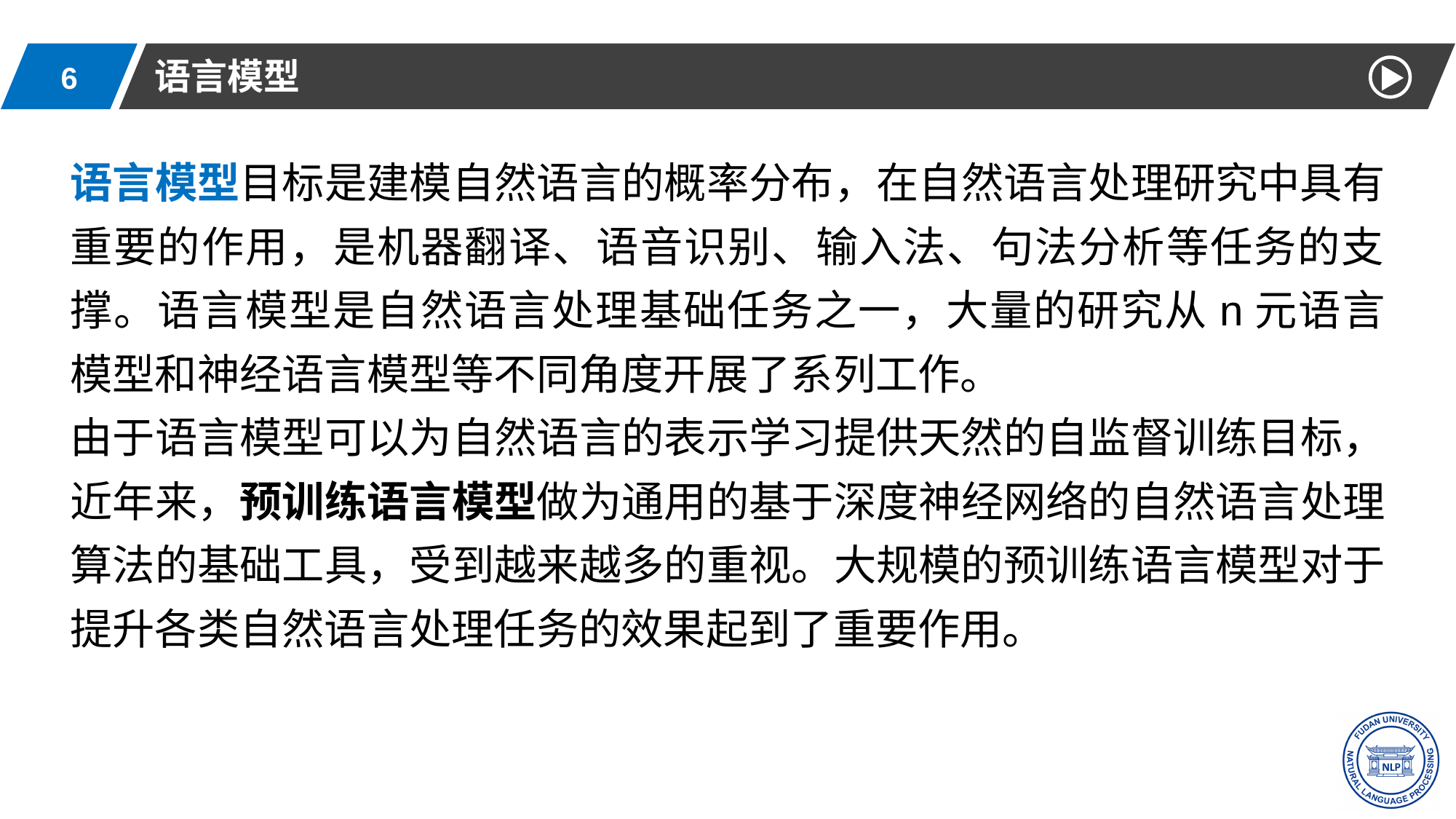

语言模型
6

语言模型目标是建模自然语言的概率分布，在自然语言处理研究中具有重要的作用，是机器翻译、语音识别、输入法、句法分析等任务的支撑。语言模型是自然语言处理基础任务之一，大量的研究从n元语言模型和神经语言模型等不同角度开展了系列工作。
由于语言模型可以为自然语言的表示学习提供天然的自监督训练目标，近年来，预训练语言模型做为通用的基于深度神经网络的自然语言处理算法的基础工具，受到越来越多的重视。大规模的预训练语言模型对于提升各类自然语言处理任务的效果起到了重要作用。
4